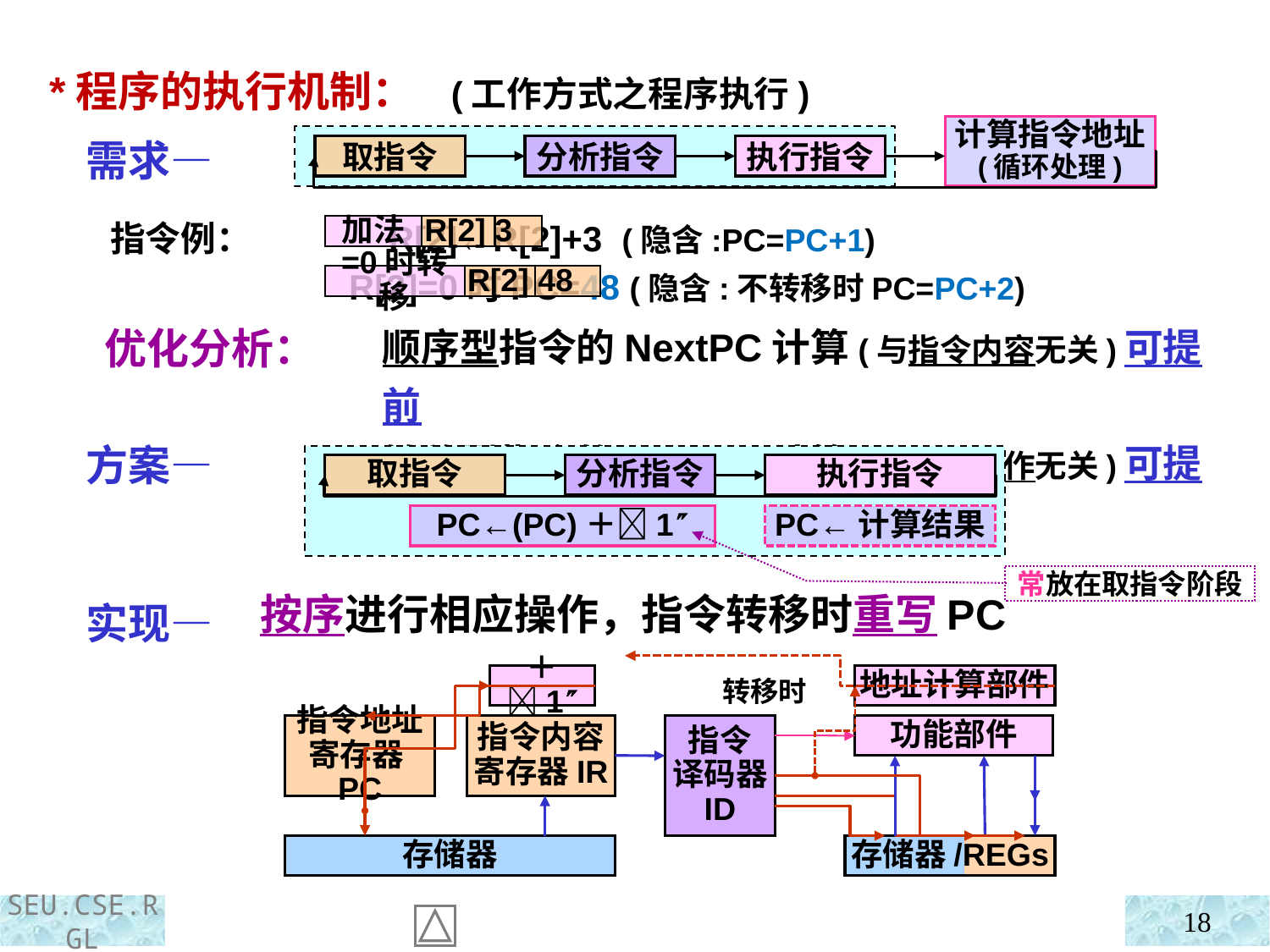

*程序的执行机制：   (工作方式之程序执行)
    需求—
        指令例：                R[2]←R[2]+3  (隐含:PC=PC+1)
                                R[2]=0时PC=48 (隐含:不转移时PC=PC+2)
      优化分析：

    方案—

    实现—
计算指令地址
(循环处理)

取指令
分析指令
执行指令
加法
R[2] 3
=0时转移
R[2] 48
顺序型指令的NextPC计算(与指令内容无关)可提前
转移型指令的NextPC计算(与数据操作无关)可提前

取指令
分析指令
执行指令
PC←(PC)＋″1″
PC←计算结果
常放在取指令阶段
按序进行相应操作，指令转移时重写PC
转移时
＋″1″
地址计算部件
指令
译码器
ID
功能部件
指令地址寄存器PC
指令内容寄存器IR
存储器/REGs

存储器
18